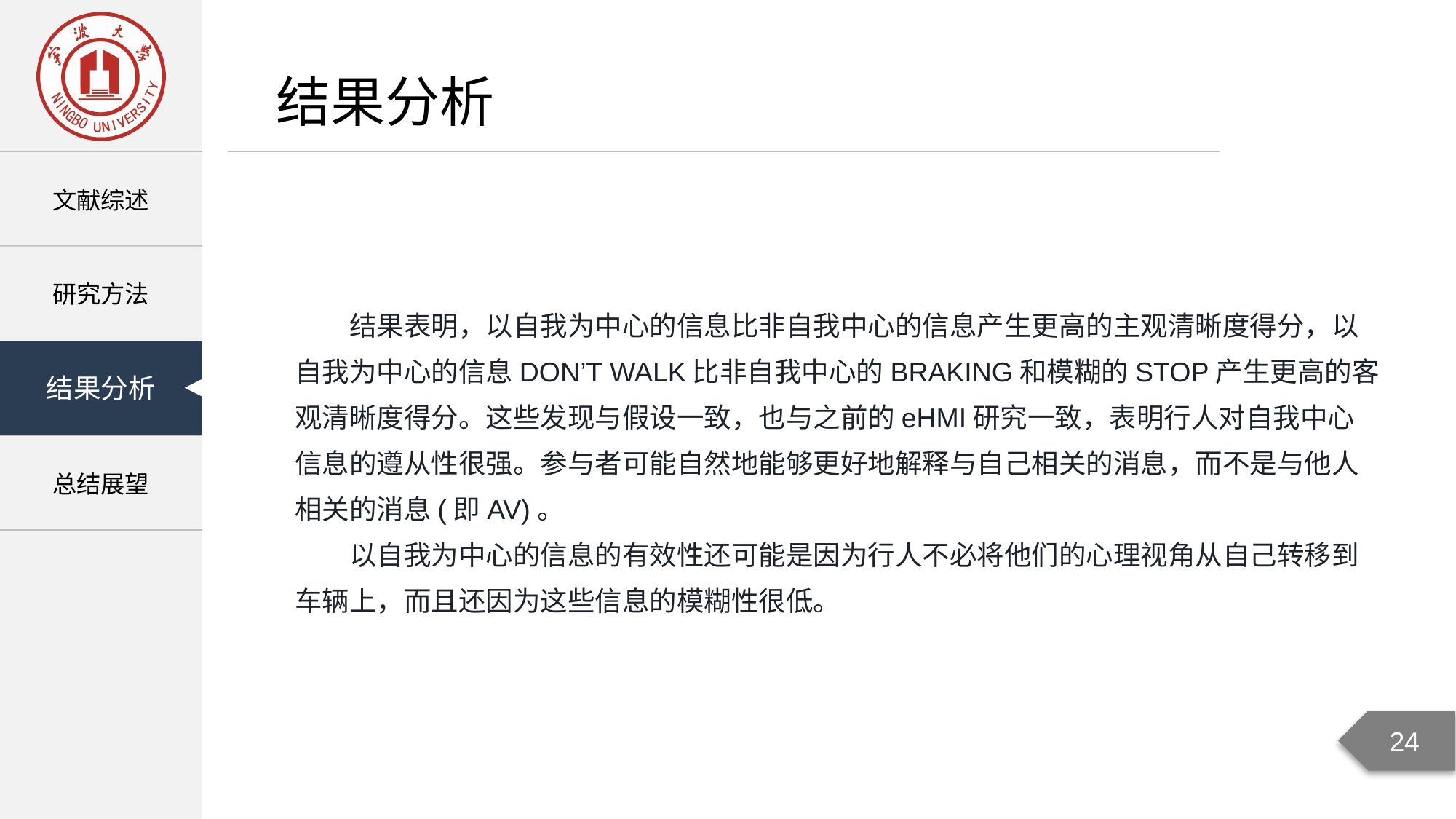

结果分析
结果表明，以自我为中心的信息比非自我中心的信息产生更高的主观清晰度得分，以自我为中心的信息DON’T WALK比非自我中心的BRAKING和模糊的STOP产生更高的客观清晰度得分。这些发现与假设一致，也与之前的eHMI研究一致，表明行人对自我中心信息的遵从性很强。参与者可能自然地能够更好地解释与自己相关的消息，而不是与他人相关的消息(即AV)。
以自我为中心的信息的有效性还可能是因为行人不必将他们的心理视角从自己转移到车辆上，而且还因为这些信息的模糊性很低。